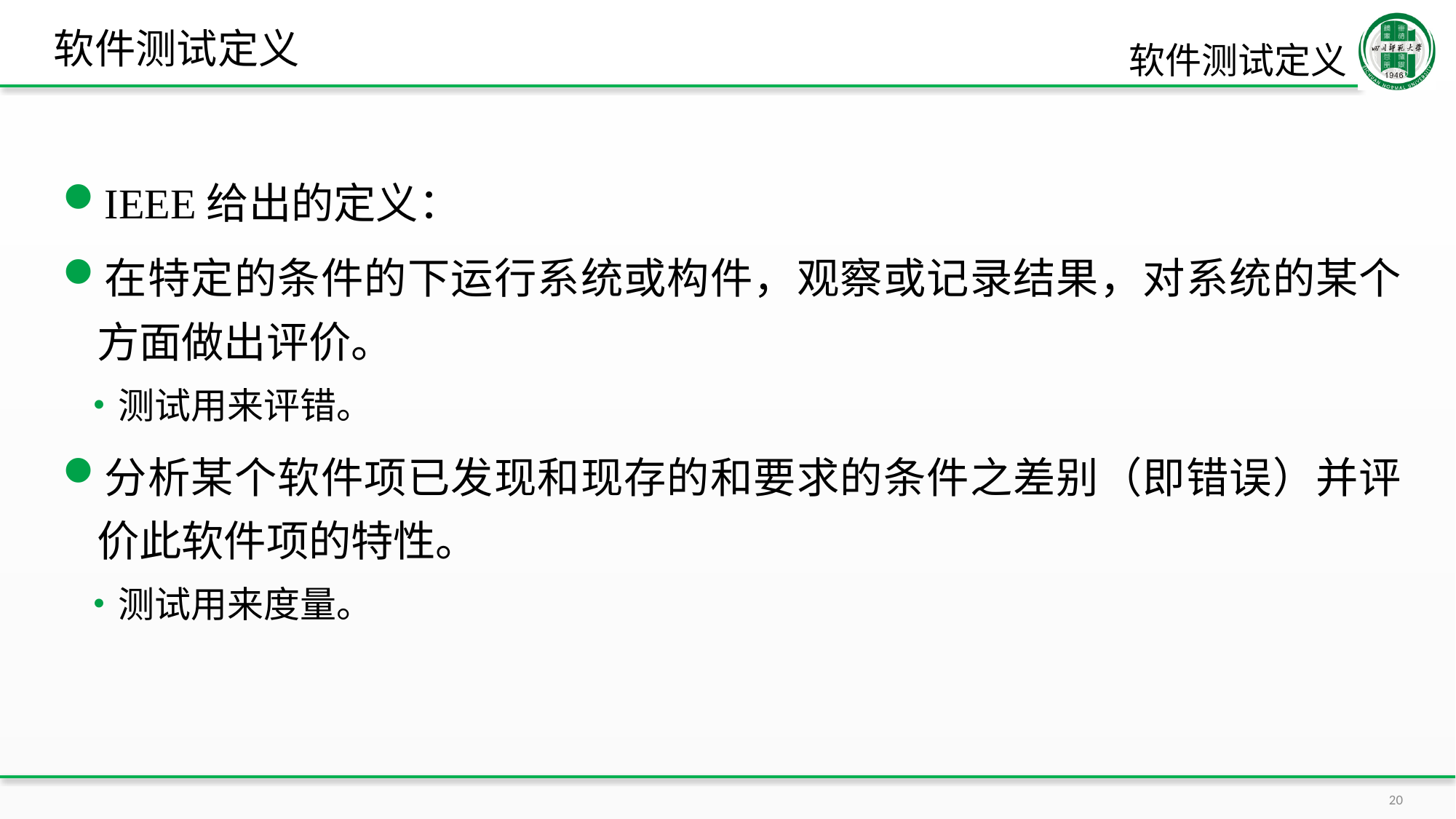

# 软件测试定义
软件测试定义
IEEE给出的定义：
在特定的条件的下运行系统或构件，观察或记录结果，对系统的某个方面做出评价。
测试用来评错。
分析某个软件项已发现和现存的和要求的条件之差别（即错误）并评价此软件项的特性。
测试用来度量。

20